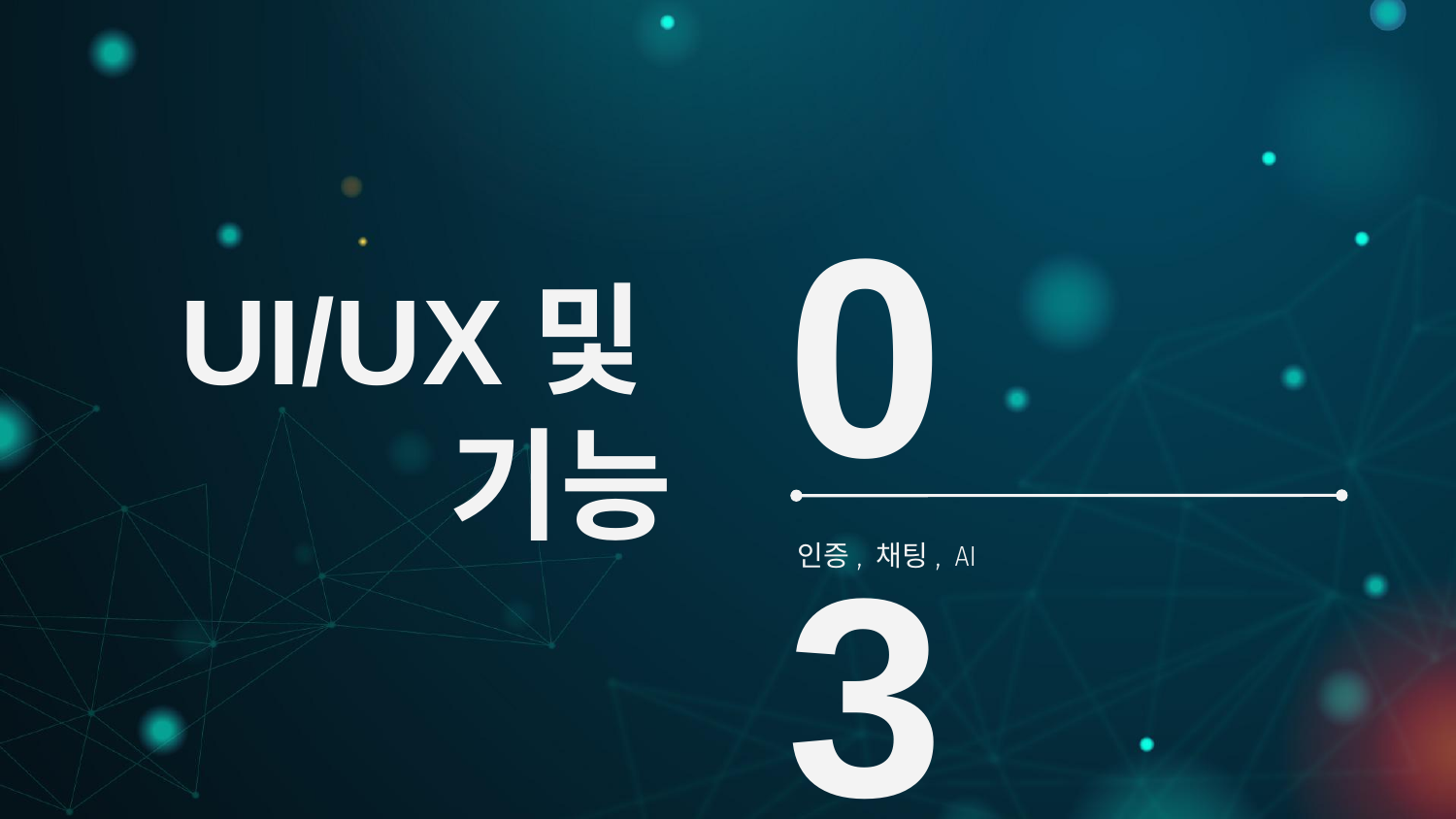

# UI/UX및
기능
03
인증, 채팅,  AI